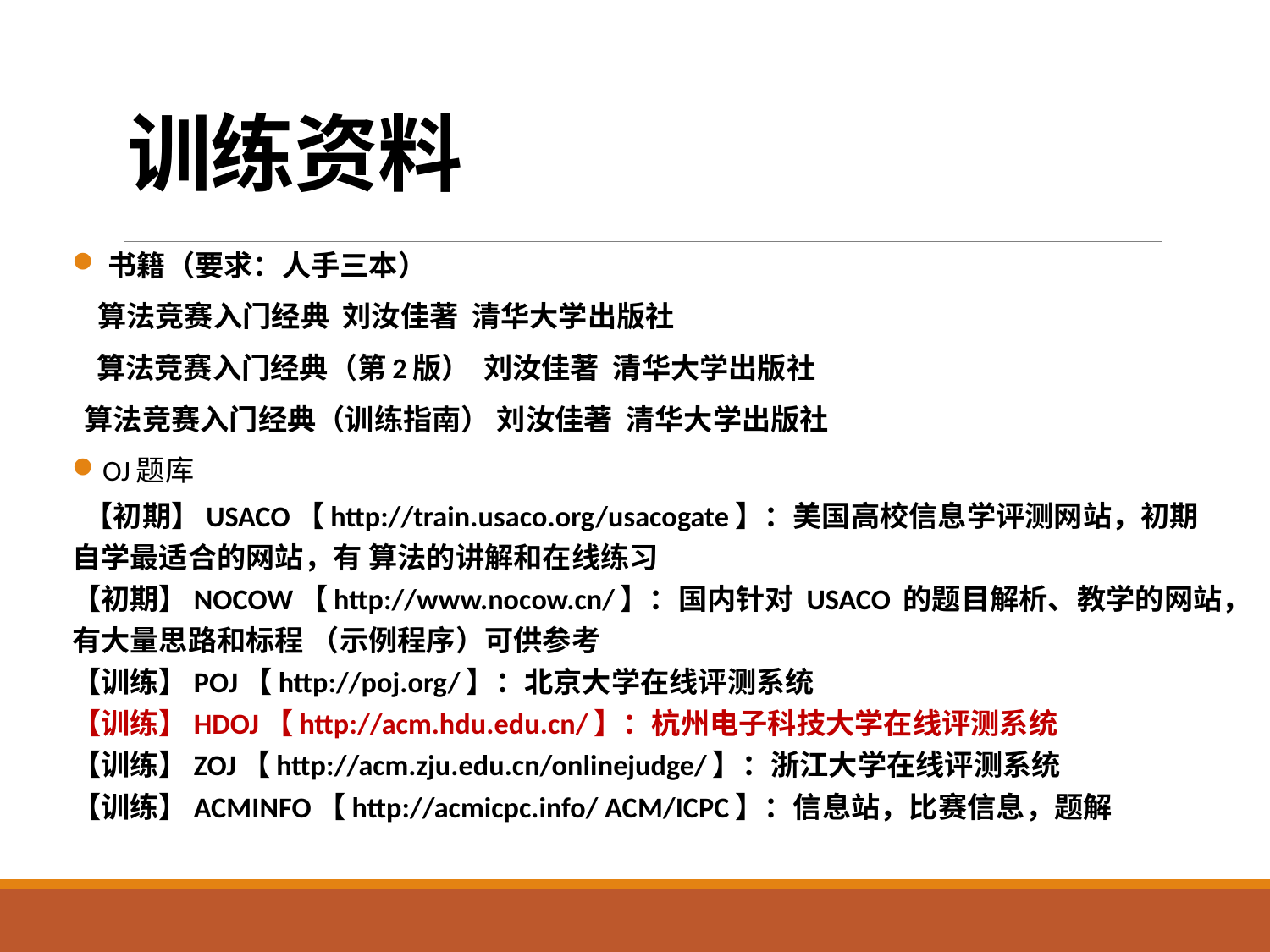

# 训练资料
 书籍（要求：人手三本）
   算法竞赛入门经典  刘汝佳著  清华大学出版社
 算法竞赛入门经典（第2版）  刘汝佳著  清华大学出版社
算法竞赛入门经典（训练指南） 刘汝佳著  清华大学出版社
 OJ题库
 【初期】USACO【http://train.usaco.org/usacogate】：美国高校信息学评测网站，初期自学最适合的网站，有 算法的讲解和在线练习
【初期】NOCOW【http://www.nocow.cn/】：国内针对 USACO 的题目解析、教学的网站，有大量思路和标程 （示例程序）可供参考
【训练】POJ【http://poj.org/】：北京大学在线评测系统
【训练】HDOJ【http://acm.hdu.edu.cn/】：杭州电子科技大学在线评测系统
【训练】ZOJ【http://acm.zju.edu.cn/onlinejudge/】：浙江大学在线评测系统
【训练】ACMINFO【http://acmicpc.info/ ACM/ICPC】：信息站，比赛信息，题解